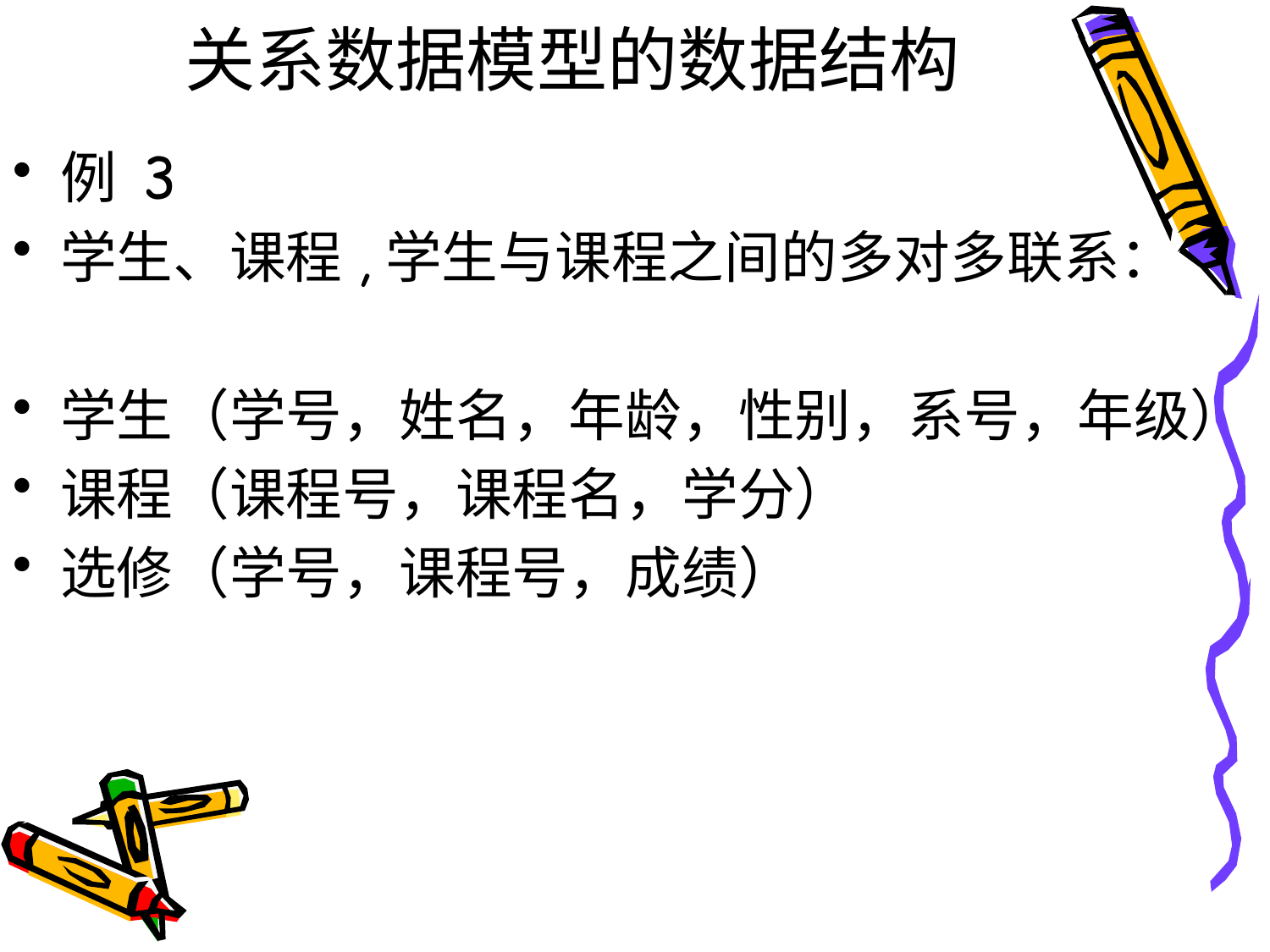

# 关系数据模型的数据结构
例 3
学生、课程,学生与课程之间的多对多联系：

学生（学号，姓名，年龄，性别，系号，年级）
课程（课程号，课程名，学分）
选修（学号，课程号，成绩）